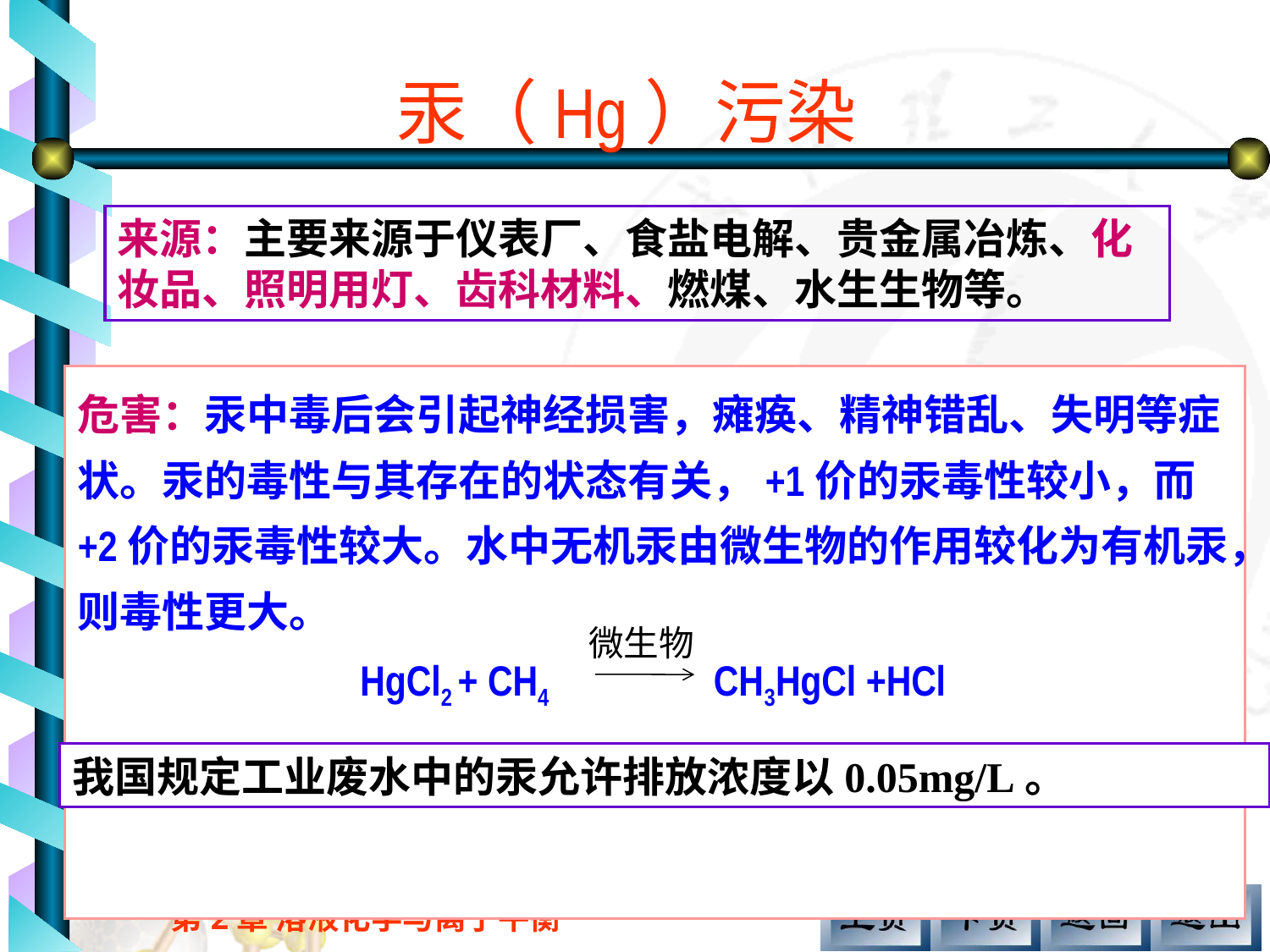

# 汞（Hg）污染
来源：主要来源于仪表厂、食盐电解、贵金属冶炼、化妆品、照明用灯、齿科材料、燃煤、水生生物等。
危害：汞中毒后会引起神经损害，瘫痪、精神错乱、失明等症状。汞的毒性与其存在的状态有关，+1价的汞毒性较小，而+2价的汞毒性较大。水中无机汞由微生物的作用较化为有机汞，则毒性更大。
                             HgCl2 + CH4                 CH3HgCl +HCl
微生物
我国规定工业废水中的汞允许排放浓度以0.05mg/L。